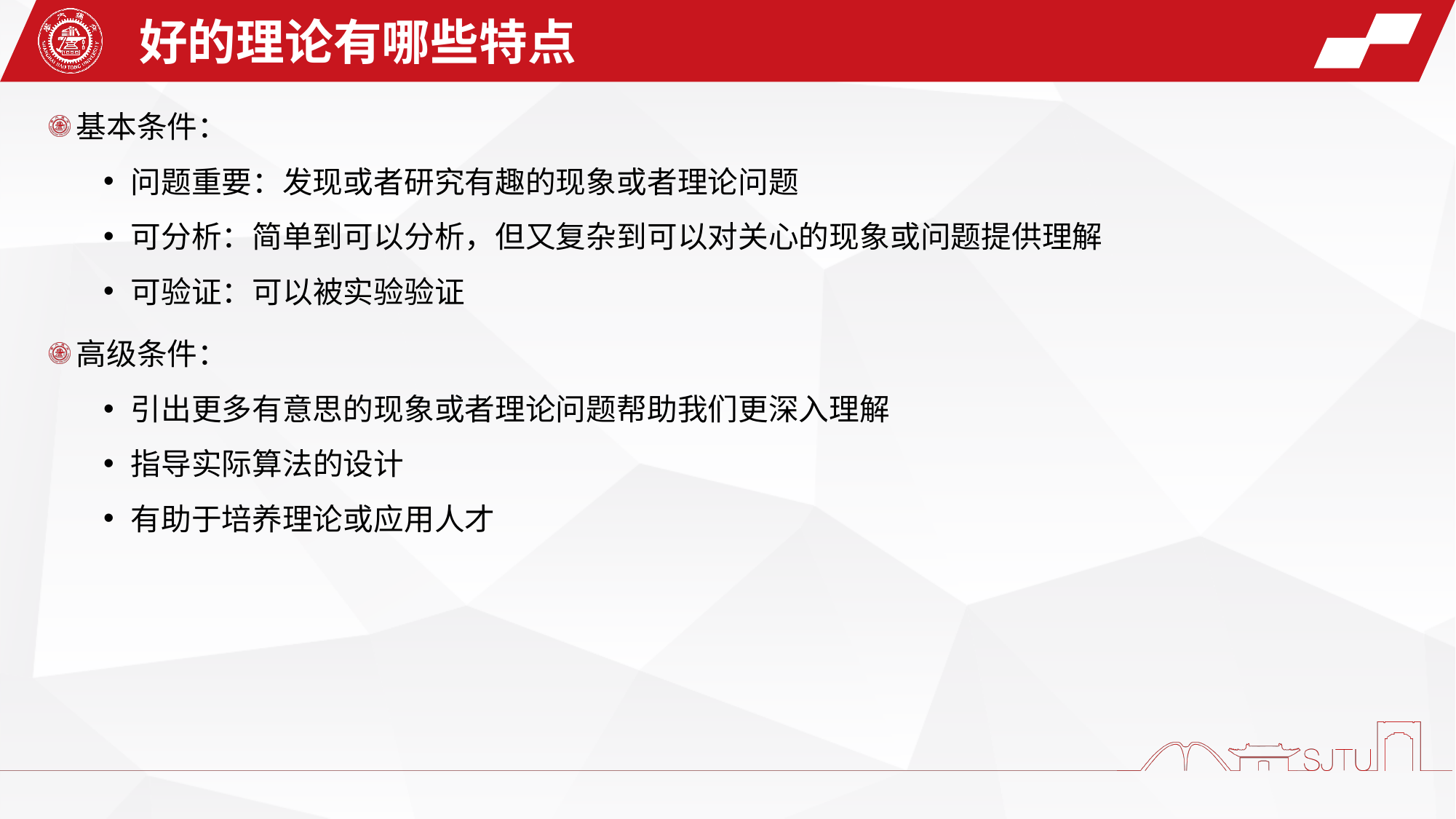

好的理论有哪些特点
基本条件：
问题重要：发现或者研究有趣的现象或者理论问题
可分析：简单到可以分析，但又复杂到可以对关心的现象或问题提供理解
可验证：可以被实验验证
高级条件：
引出更多有意思的现象或者理论问题帮助我们更深入理解
指导实际算法的设计
有助于培养理论或应用人才